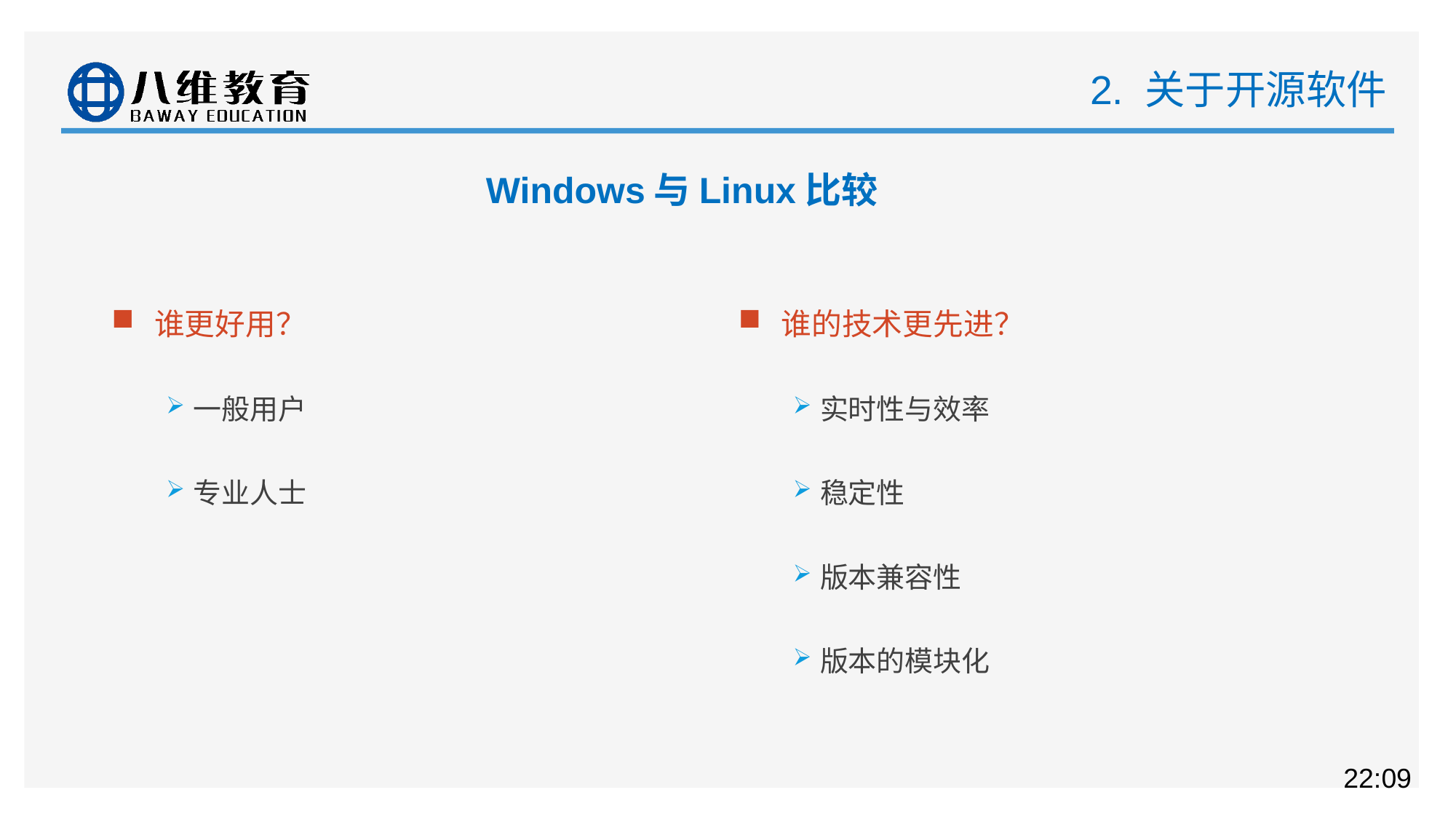

# 2. 关于开源软件

Windows与Linux比较
谁更好用？
一般用户
专业人士

谁的技术更先进？
实时性与效率
稳定性
版本兼容性
版本的模块化